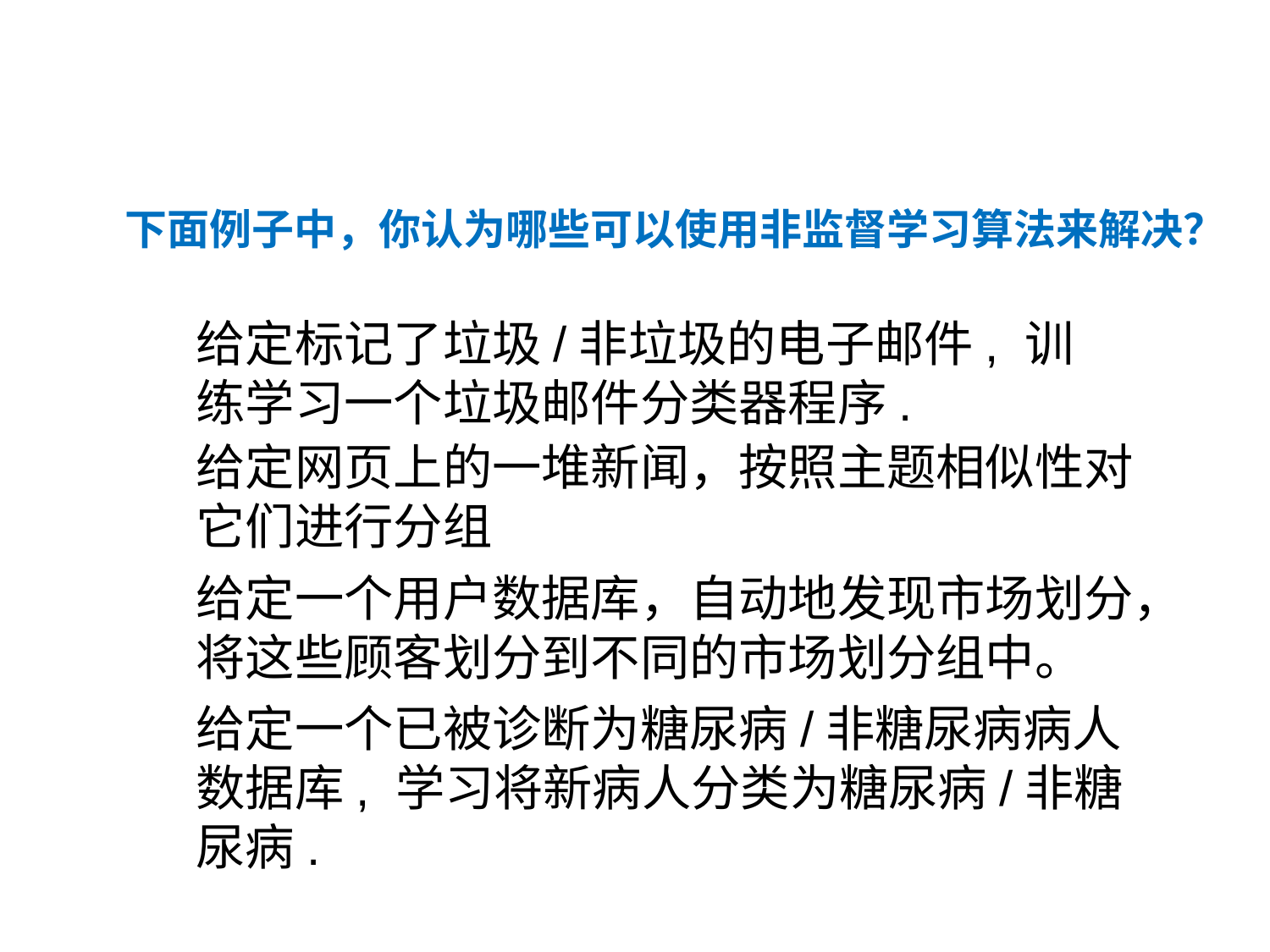

下面例子中，你认为哪些可以使用非监督学习算法来解决？

给定标记了垃圾/非垃圾的电子邮件, 训练学习一个垃圾邮件分类器程序.
给定网页上的一堆新闻，按照主题相似性对它们进行分组
给定一个用户数据库，自动地发现市场划分，将这些顾客划分到不同的市场划分组中。
给定一个已被诊断为糖尿病/非糖尿病病人数据库, 学习将新病人分类为糖尿病/非糖尿病.